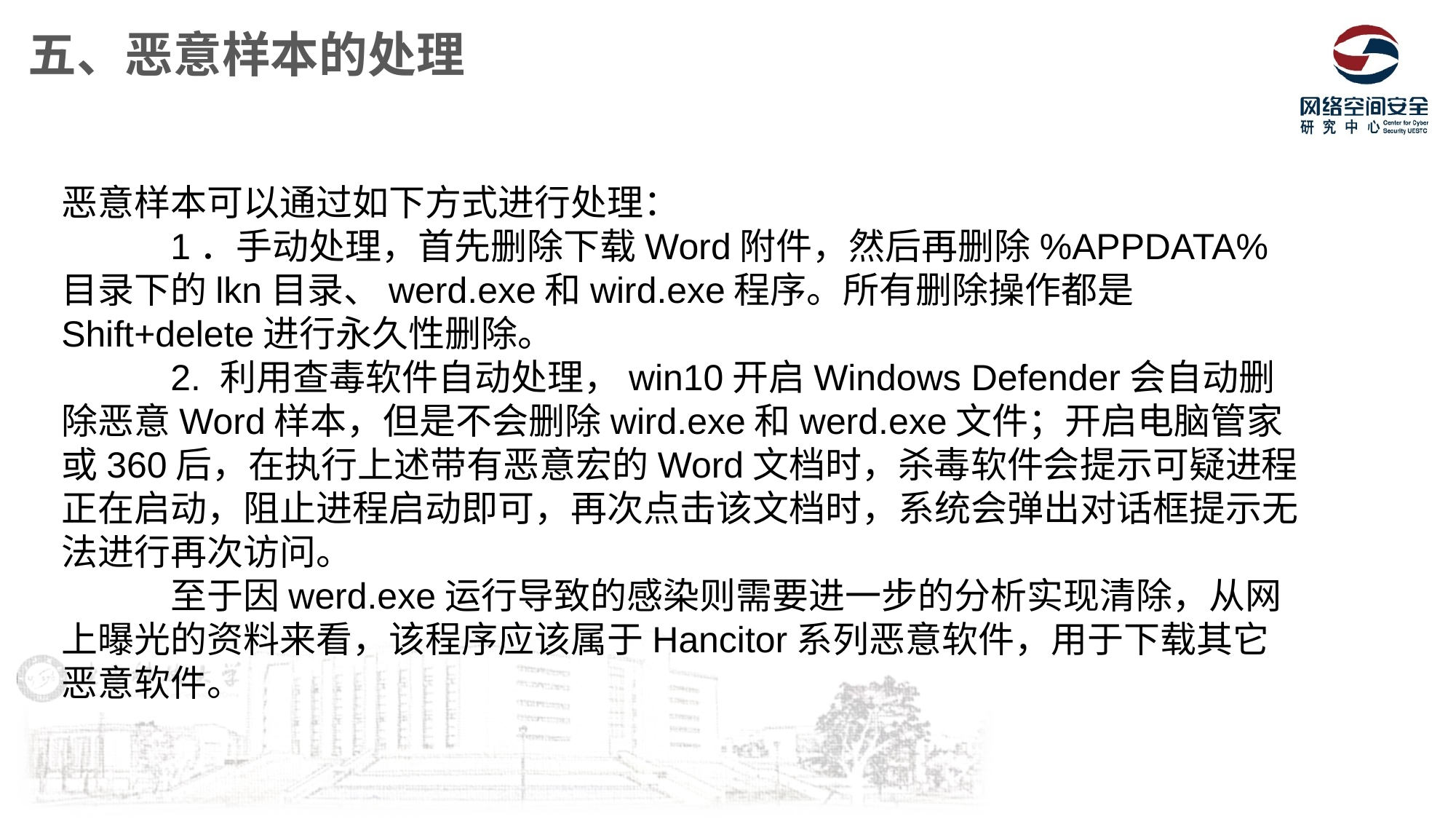

五、恶意样本的处理
恶意样本可以通过如下方式进行处理：
	1．手动处理，首先删除下载Word附件，然后再删除%APPDATA%目录下的lkn目录、werd.exe和wird.exe程序。所有删除操作都是Shift+delete进行永久性删除。
	2. 利用查毒软件自动处理，win10开启Windows Defender会自动删除恶意Word样本，但是不会删除wird.exe和werd.exe文件；开启电脑管家或360后，在执行上述带有恶意宏的Word文档时，杀毒软件会提示可疑进程正在启动，阻止进程启动即可，再次点击该文档时，系统会弹出对话框提示无法进行再次访问。
	至于因werd.exe运行导致的感染则需要进一步的分析实现清除，从网上曝光的资料来看，该程序应该属于Hancitor系列恶意软件，用于下载其它恶意软件。